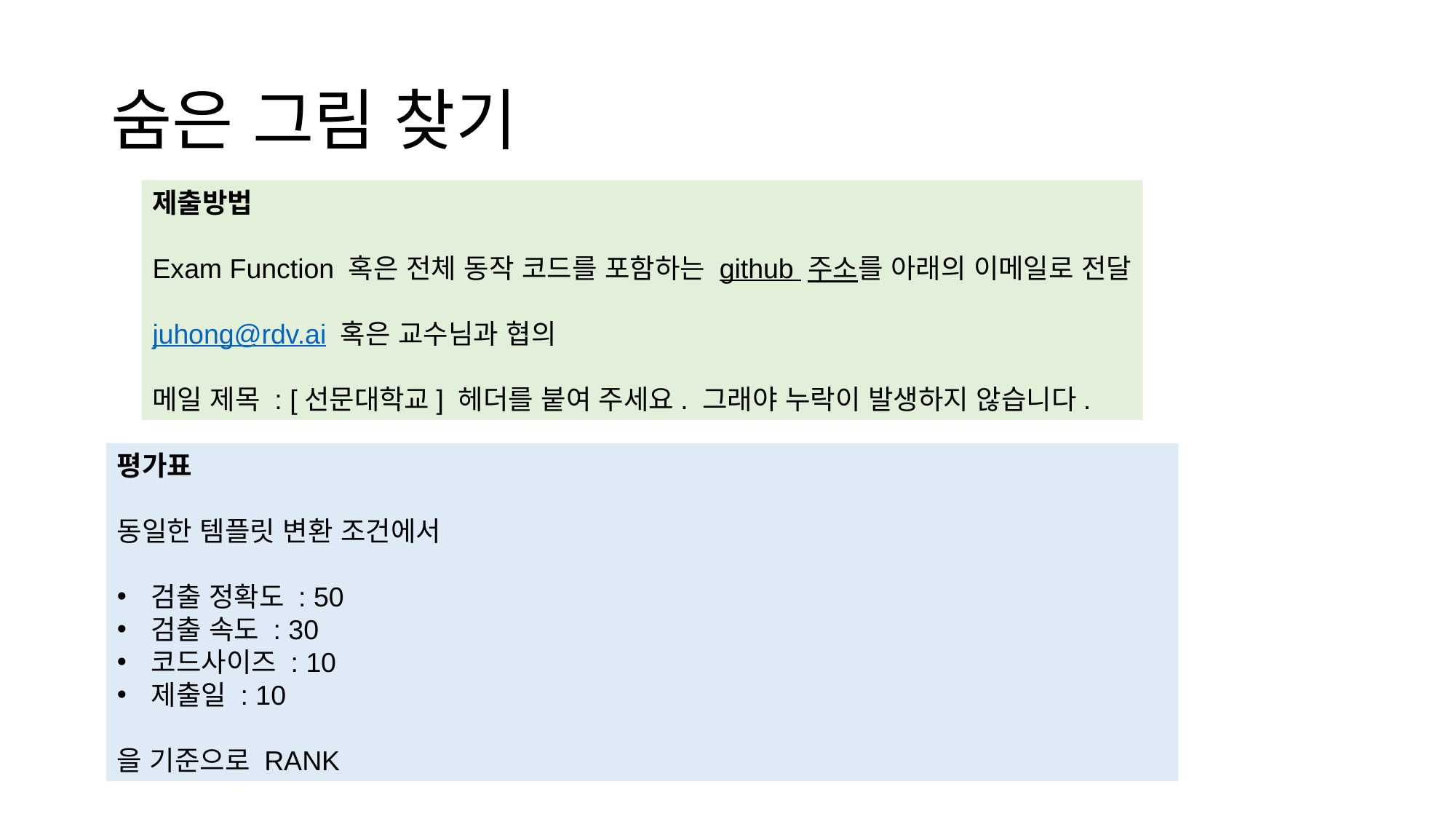

# 숨은 그림 찾기
제출방법

Exam Function 혹은 전체 동작 코드를 포함하는 github 주소를 아래의 이메일로 전달

juhong@rdv.ai 혹은 교수님과 협의

메일 제목 : [선문대학교] 헤더를 붙여 주세요. 그래야 누락이 발생하지 않습니다.
평가표

동일한 템플릿 변환 조건에서

검출 정확도 : 50
검출 속도 : 30
코드사이즈 : 10
제출일 : 10

을 기준으로 RANK